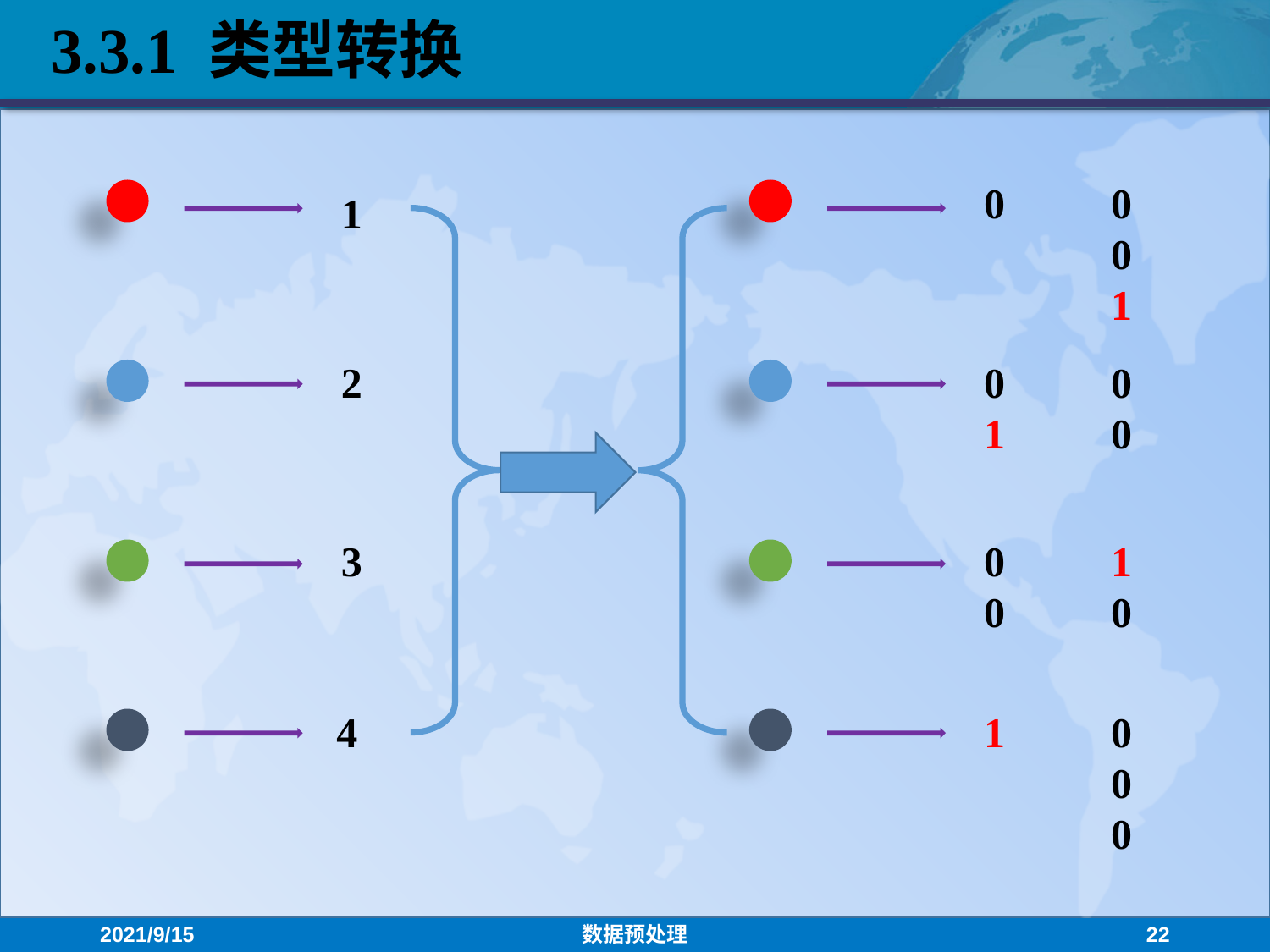

3.3.1 类型转换
0	0	0	1

1

2
0	0	1	0

3
0	1	0	0

4
1	0	0	0

2021/9/15
数据预处理
22